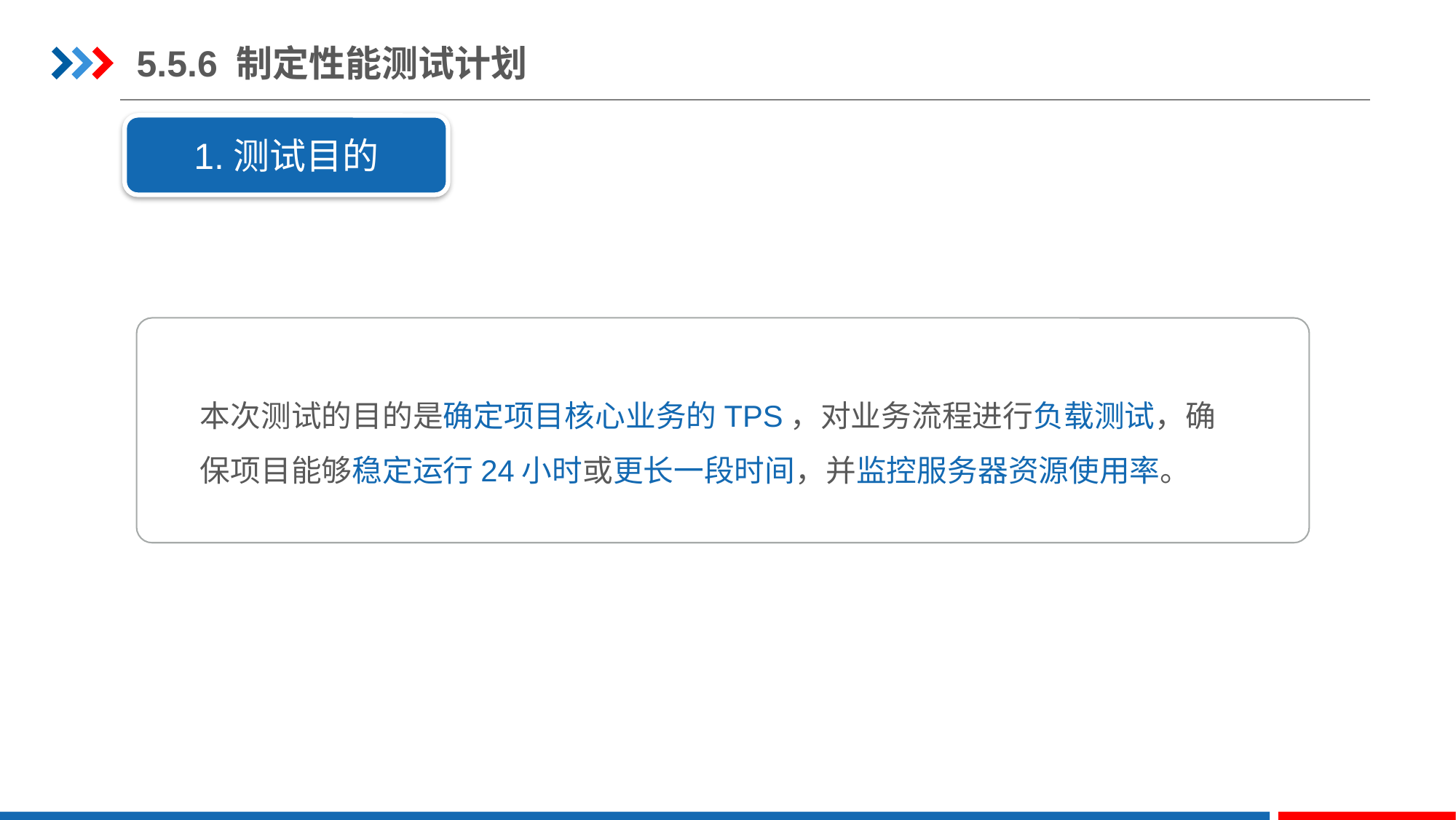

5.5.6 制定性能测试计划
1.测试目的

本次测试的目的是确定项目核心业务的TPS，对业务流程进行负载测试，确保项目能够稳定运行24小时或更长一段时间，并监控服务器资源使用率。